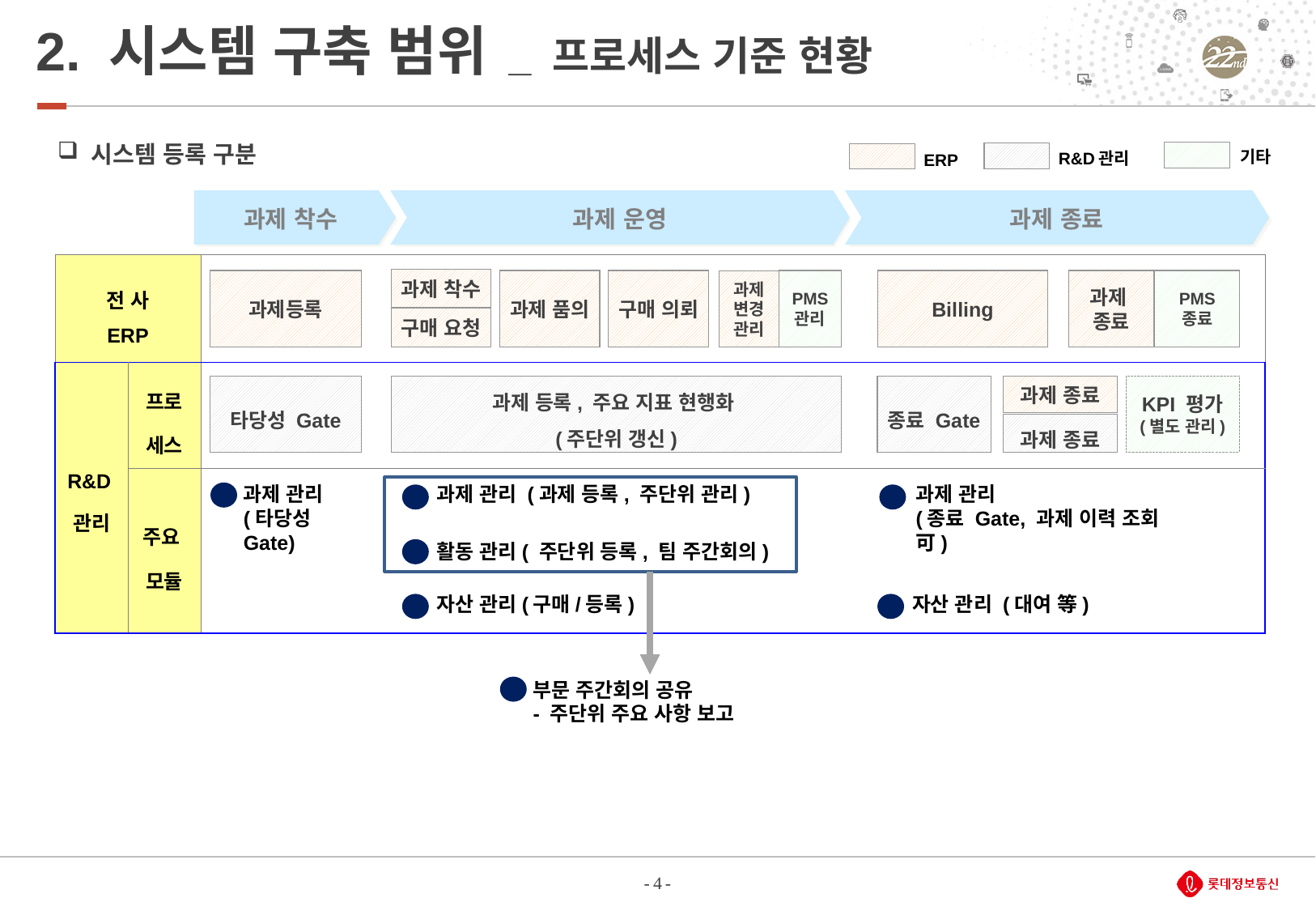

# 2. 시스템 구축 범위 _ 프로세스 기준 현황
 시스템 등록 구분
기타
R&D관리

ERP
과제 착수
과제 운영
과제 종료
| 전 사 ERP |  |  |
| --- | --- | --- |
| R&D관리 | 프로 세스 |  |
|  | 주요 모듈 |  |
과제 착수
PMS
관리
PMS
종료
Billing
과제
종료
과제등록
과제 품의
구매 의뢰
과제
변경
관리
구매 요청
타당성 Gate
과제 등록, 주요 지표 현행화
(주단위 갱신)
종료 Gate
과제 종료
KPI 평가
(별도 관리)
과제 종료
과제 관리
(타당성 Gate)
과제 관리 (과제 등록, 주단위 관리)
과제 관리
(종료 Gate, 과제 이력 조회 可)

1
1
1
활동 관리( 주단위 등록, 팀 주간회의)
2
자산 관리(구매/등록)
자산 관리 (대여 等)
3
3
부문 주간회의 공유
- 주단위 주요 사항 보고
4
- 4 -